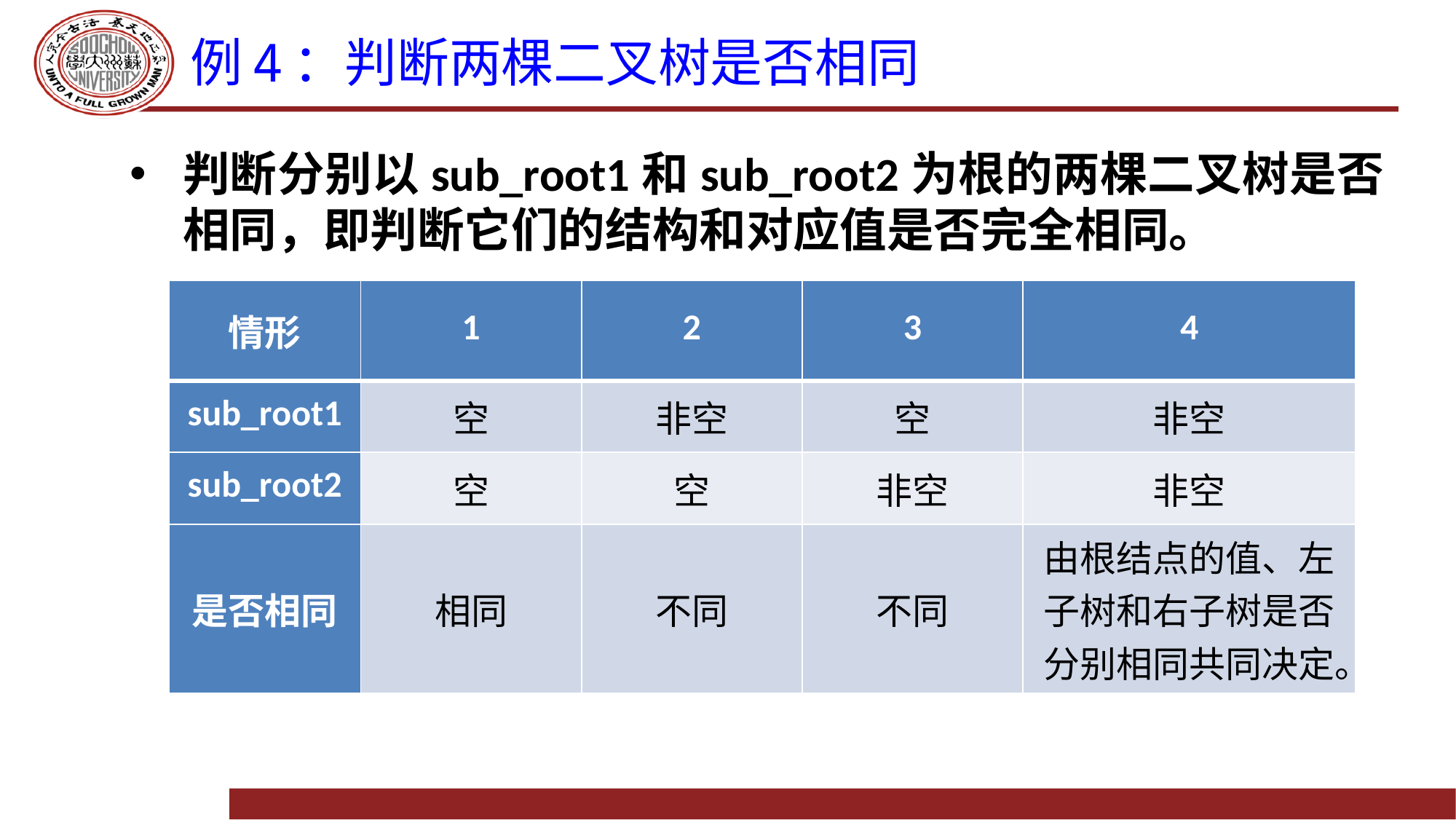

# 例4：判断两棵二叉树是否相同
判断分别以sub_root1和sub_root2为根的两棵二叉树是否相同，即判断它们的结构和对应值是否完全相同。
| 情形 | 1 | 2 | 3 | 4 |
| --- | --- | --- | --- | --- |
| sub\_root1 | 空 | 非空 | 空 | 非空 |
| sub\_root2 | 空 | 空 | 非空 | 非空 |
| 是否相同 | 相同 | 不同 | 不同 | 由根结点的值、左子树和右子树是否分别相同共同决定。 |